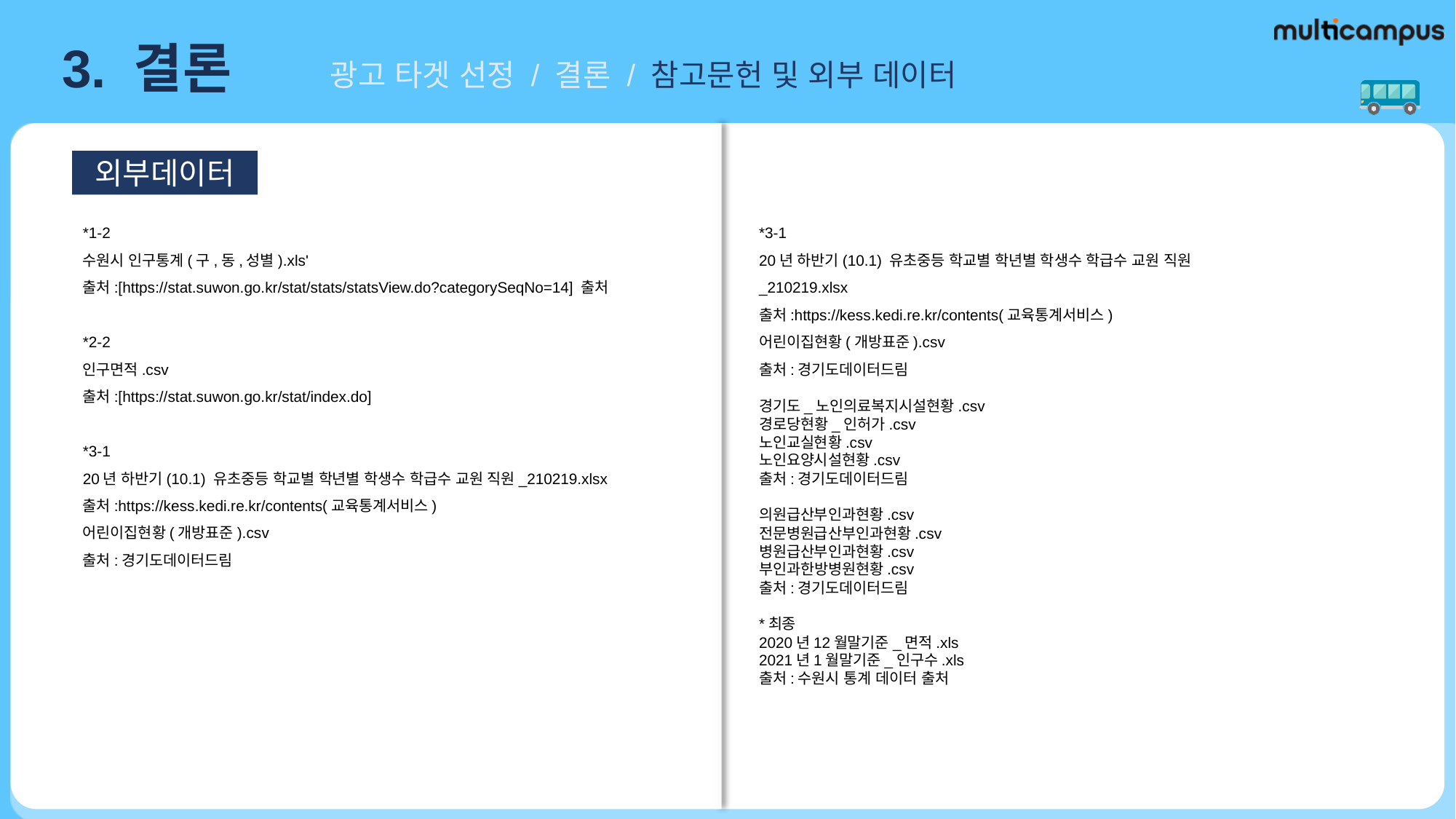

# 3. 결론
광고 타겟 선정 / 결론 / 참고문헌 및 외부 데이터
외부데이터
*1-2
수원시 인구통계(구,동,성별).xls'
출처:[https://stat.suwon.go.kr/stat/stats/statsView.do?categorySeqNo=14] 출처

*2-2
인구면적.csv
출처:[https://stat.suwon.go.kr/stat/index.do]

*3-1
20년 하반기(10.1) 유초중등 학교별 학년별 학생수 학급수 교원 직원_210219.xlsx
출처:https://kess.kedi.re.kr/contents(교육통계서비스)
어린이집현황(개방표준).csv
출처:경기도데이터드림

*3-1
20년 하반기(10.1) 유초중등 학교별 학년별 학생수 학급수 교원 직원_210219.xlsx
출처:https://kess.kedi.re.kr/contents(교육통계서비스)
어린이집현황(개방표준).csv
출처:경기도데이터드림

경기도_노인의료복지시설현황.csv
경로당현황_인허가.csv
노인교실현황.csv
노인요양시설현황.csv
출처:경기도데이터드림

의원급산부인과현황.csv
전문병원급산부인과현황.csv
병원급산부인과현황.csv
부인과한방병원현황.csv
출처:경기도데이터드림

*최종
2020년12월말기준_면적.xls
2021년1월말기준_인구수.xls
출처:수원시 통계 데이터 출처